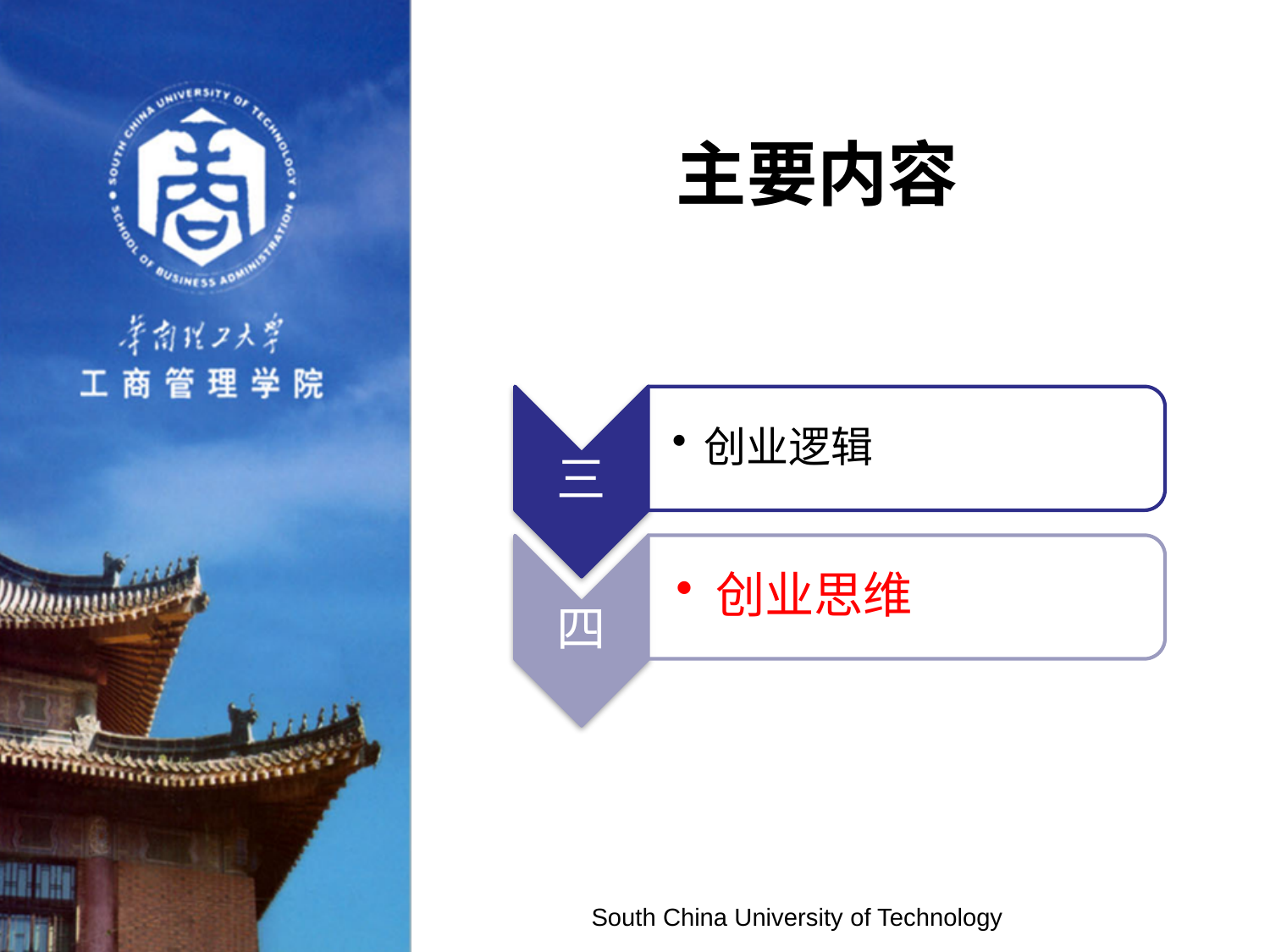

# 主要内容
三
创业逻辑
四
创业思维
South China University of Technology